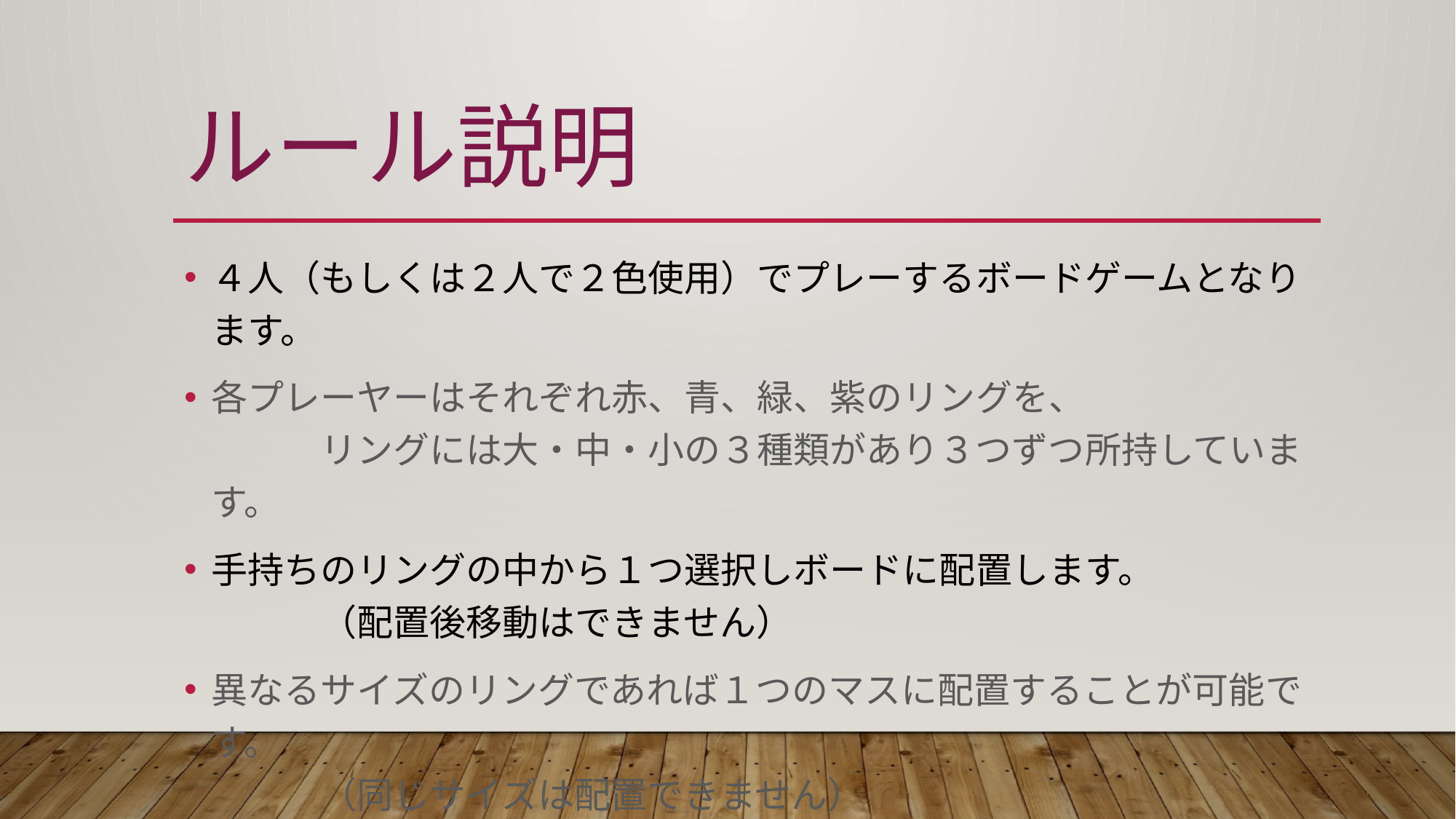

# ルール説明
４人（もしくは２人で２色使用）でプレーするボードゲームとなります。
各プレーヤーはそれぞれ赤、青、緑、紫のリングを、
	リングには大・中・小の３種類があり３つずつ所持しています。
手持ちのリングの中から１つ選択しボードに配置します。
	（配置後移動はできません）
異なるサイズのリングであれば１つのマスに配置することが可能です。
	（同じサイズは配置できません）
最も早く勝利条件となる配置をできたプレーヤーが勝利となります。